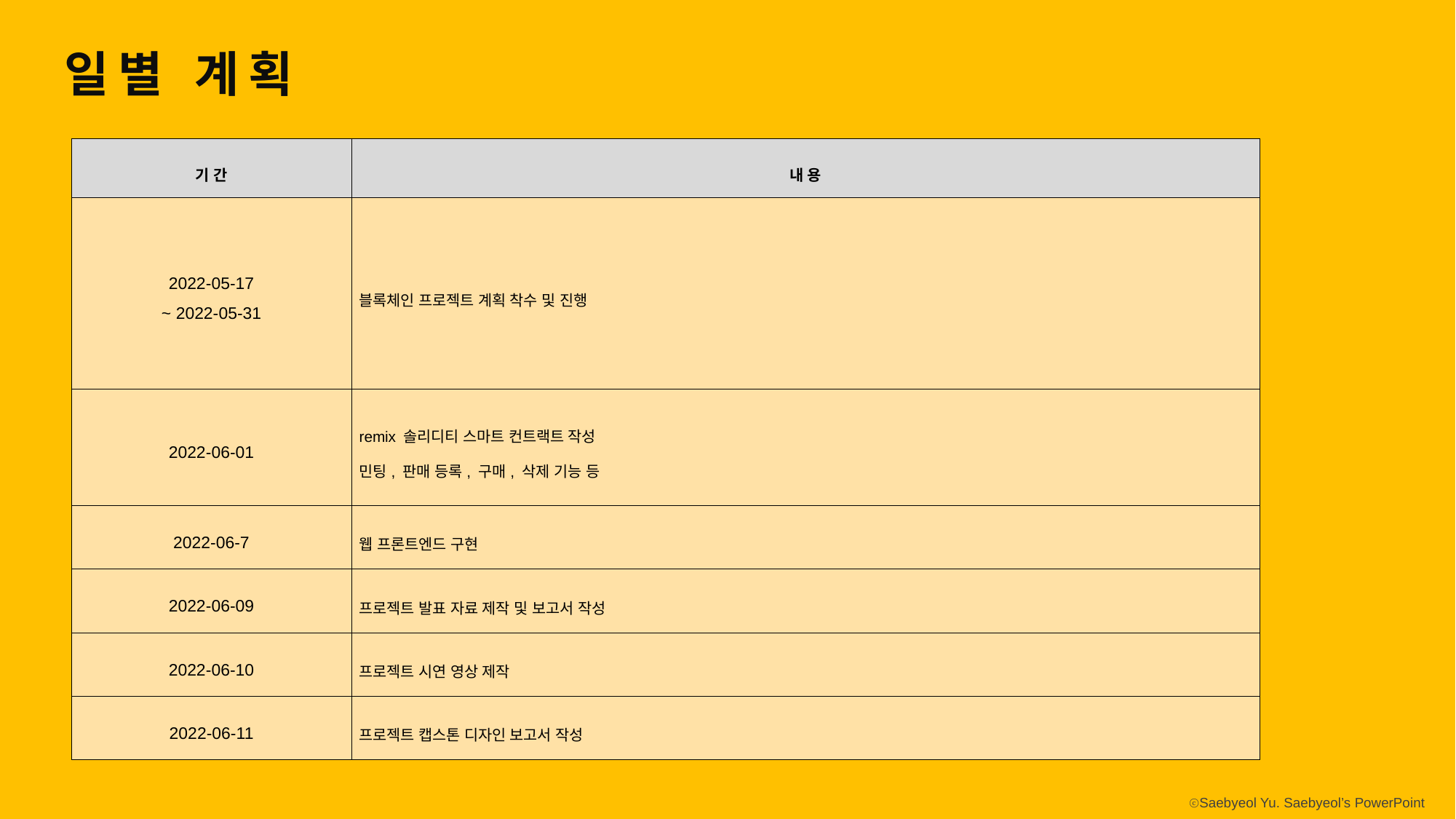

일별 계획
| 기 간 | 내 용 |
| --- | --- |
| 2022-05-17 ~ 2022-05-31 | 블록체인 프로젝트 계획 착수 및 진행 |
| 2022-06-01 | remix 솔리디티 스마트 컨트랙트 작성 민팅, 판매 등록, 구매, 삭제 기능 등 |
| 2022-06-7 | 웹 프론트엔드 구현 |
| 2022-06-09 | 프로젝트 발표 자료 제작 및 보고서 작성 |
| 2022-06-10 | 프로젝트 시연 영상 제작 |
| 2022-06-11 | 프로젝트 캡스톤 디자인 보고서 작성 |